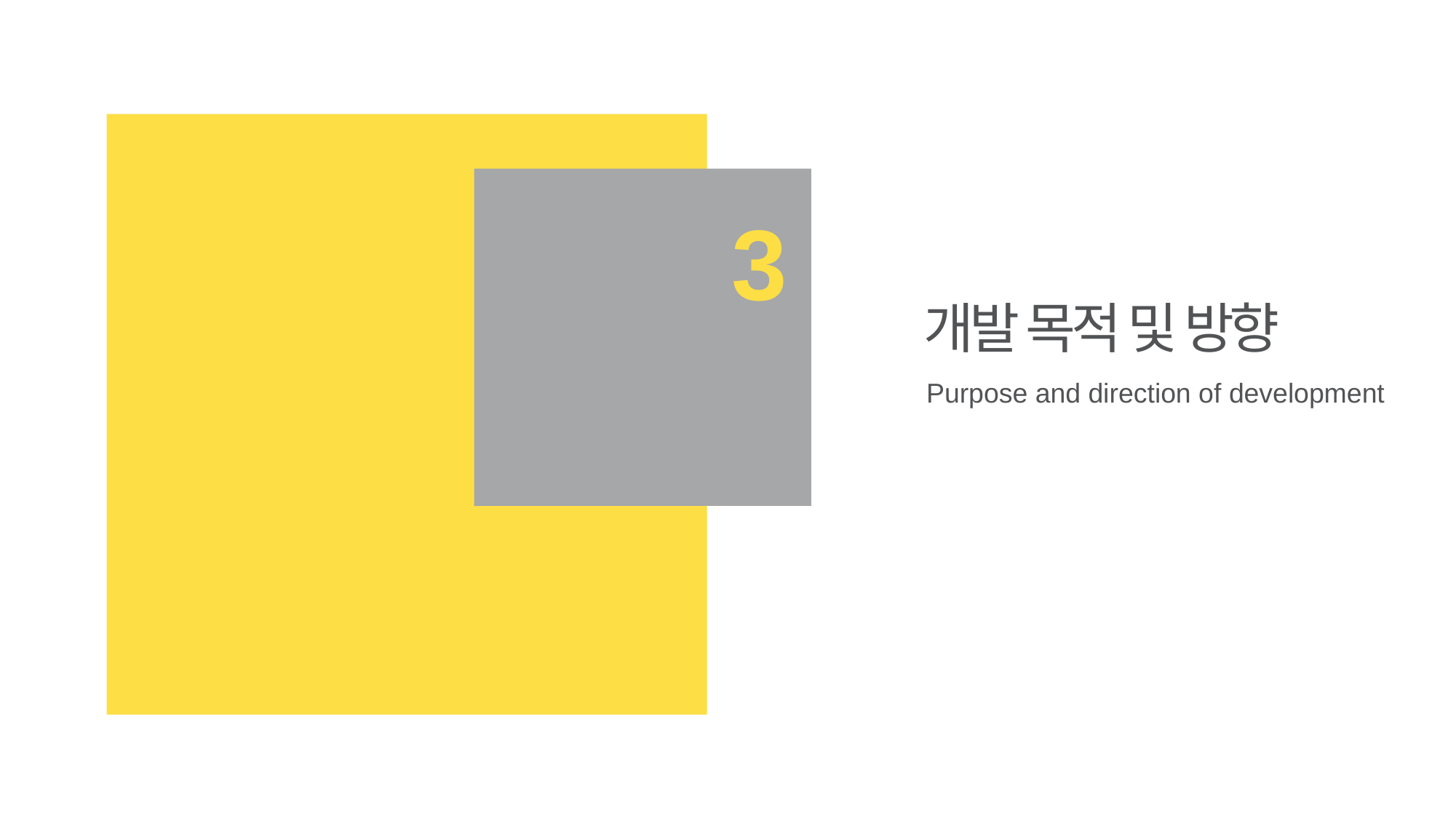

3
개발 목적 및 방향
Purpose and direction of development